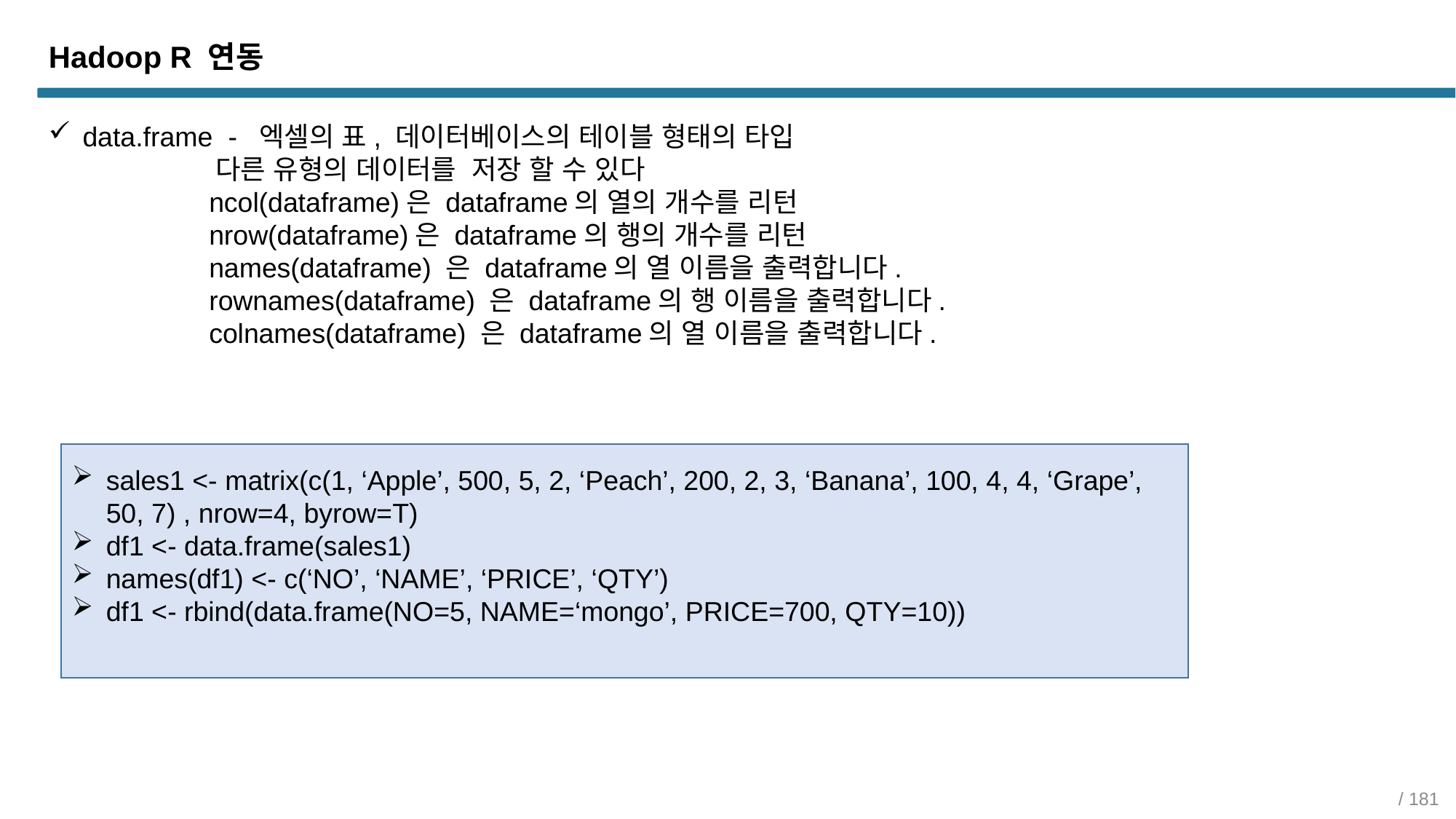

Hadoop R 연동
data.frame  -  엑셀의 표, 데이터베이스의 테이블 형태의 타입
                     다른 유형의 데이터를  저장 할 수 있다
                     ncol(dataframe)은 dataframe의 열의 개수를 리턴
                     nrow(dataframe)은 dataframe의 행의 개수를 리턴
                     names(dataframe) 은 dataframe의 열 이름을 출력합니다.
                     rownames(dataframe) 은 dataframe의 행 이름을 출력합니다.
                     colnames(dataframe) 은 dataframe의 열 이름을 출력합니다.

sales1 <- matrix(c(1, ‘Apple’, 500, 5, 2, ‘Peach’, 200, 2, 3, ‘Banana’, 100, 4, 4, ‘Grape’, 50, 7) , nrow=4, byrow=T)
df1 <- data.frame(sales1)
names(df1) <- c(‘NO’, ‘NAME’, ‘PRICE’, ‘QTY’)
df1 <- rbind(data.frame(NO=5, NAME=‘mongo’, PRICE=700, QTY=10))

/ 181